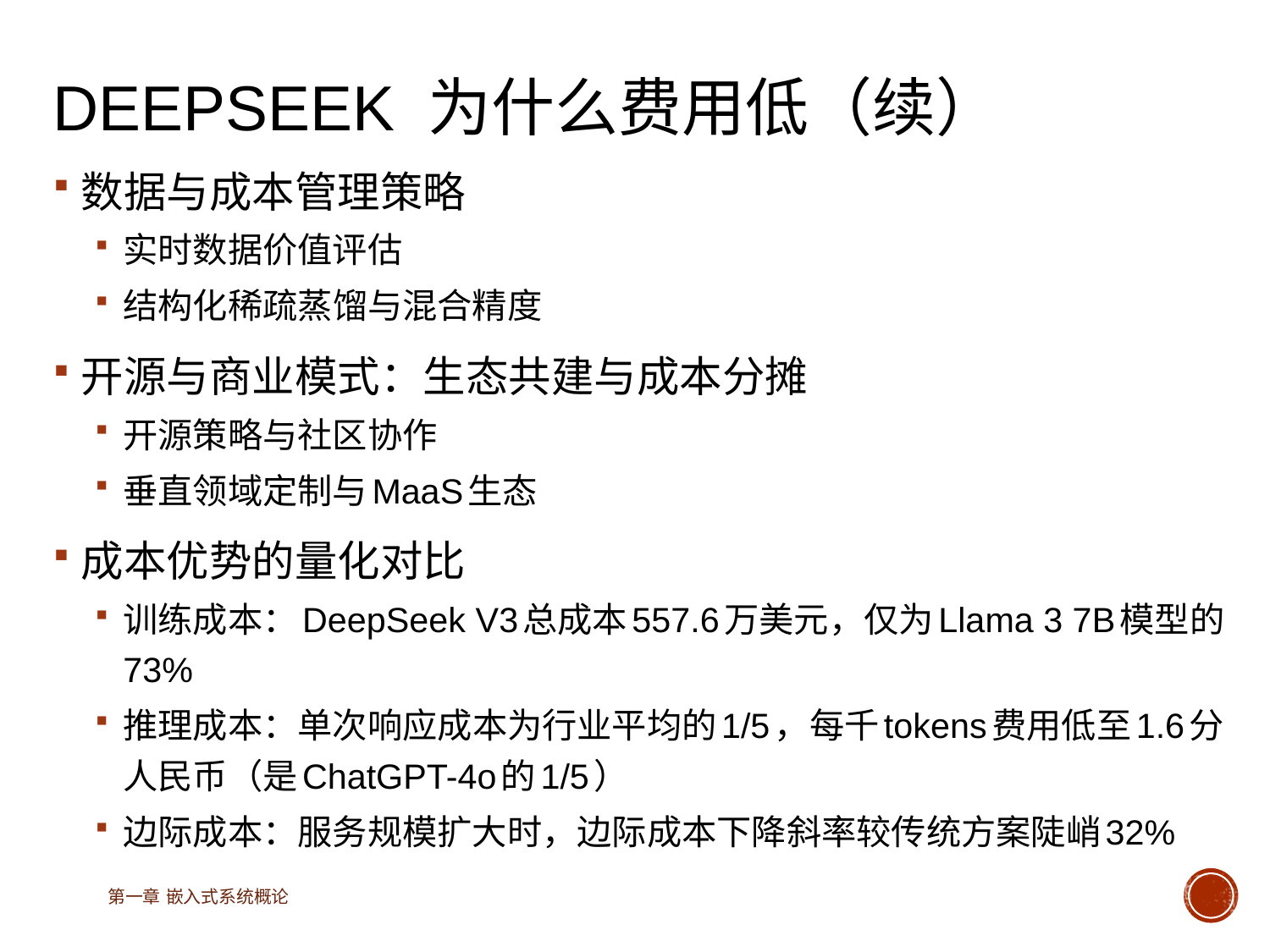

# deepseek 为什么费用低（续）
数据与成本管理策略
实时数据价值评估
结构化稀疏蒸馏与混合精度
开源与商业模式：生态共建与成本分摊
开源策略与社区协作
垂直领域定制与MaaS生态
成本优势的量化对比
训练成本：DeepSeek V3总成本557.6万美元，仅为Llama 3 7B模型的73%
推理成本：单次响应成本为行业平均的1/5，每千tokens费用低至1.6分人民币（是ChatGPT-4o的1/5）
边际成本：服务规模扩大时，边际成本下降斜率较传统方案陡峭32%
第一章 嵌入式系统概论

18